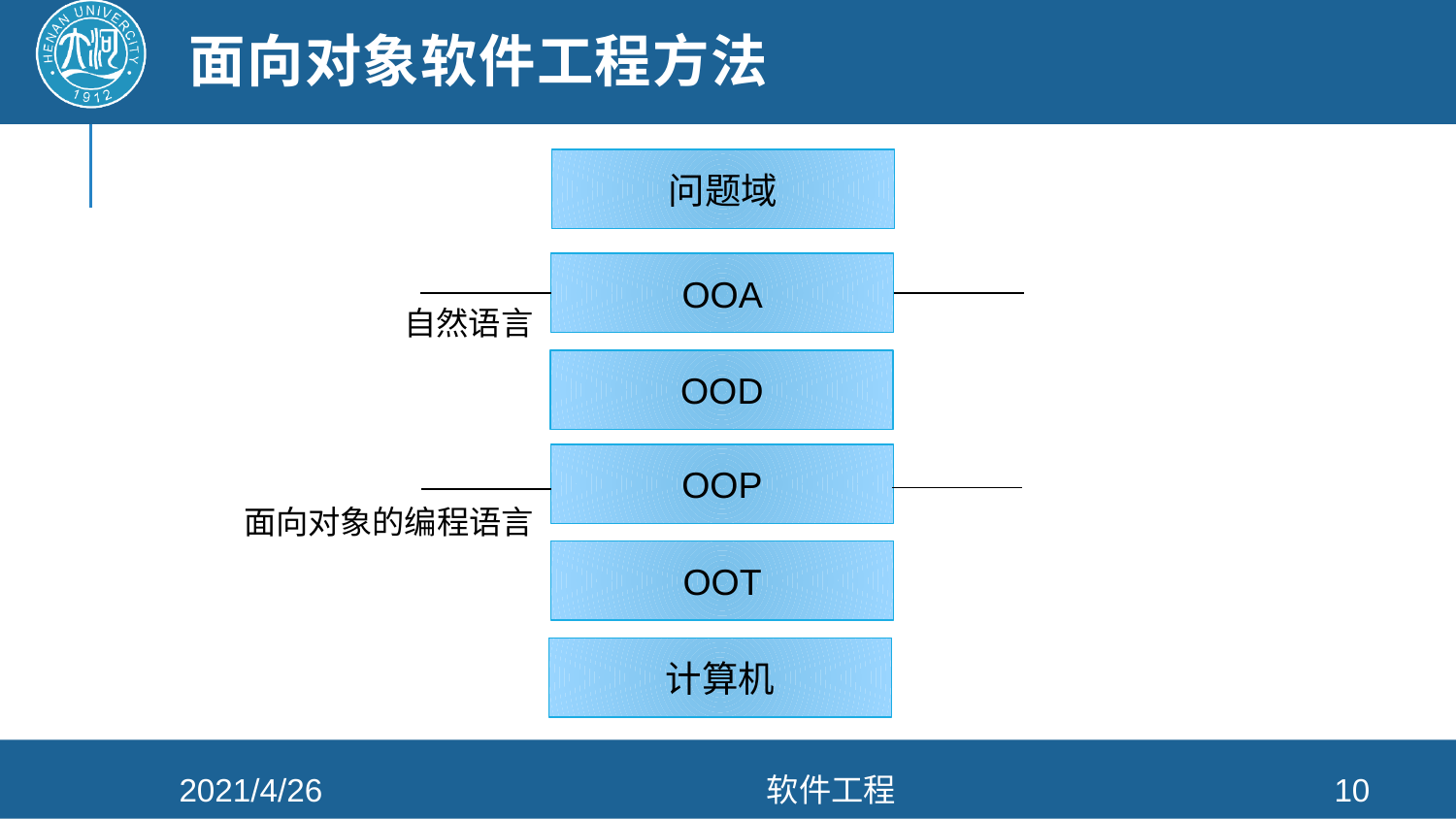

# 面向对象软件工程方法
问题域
OOA
自然语言
OOD
OOP
面向对象的编程语言
OOT
计算机
2021/4/26
软件工程
10